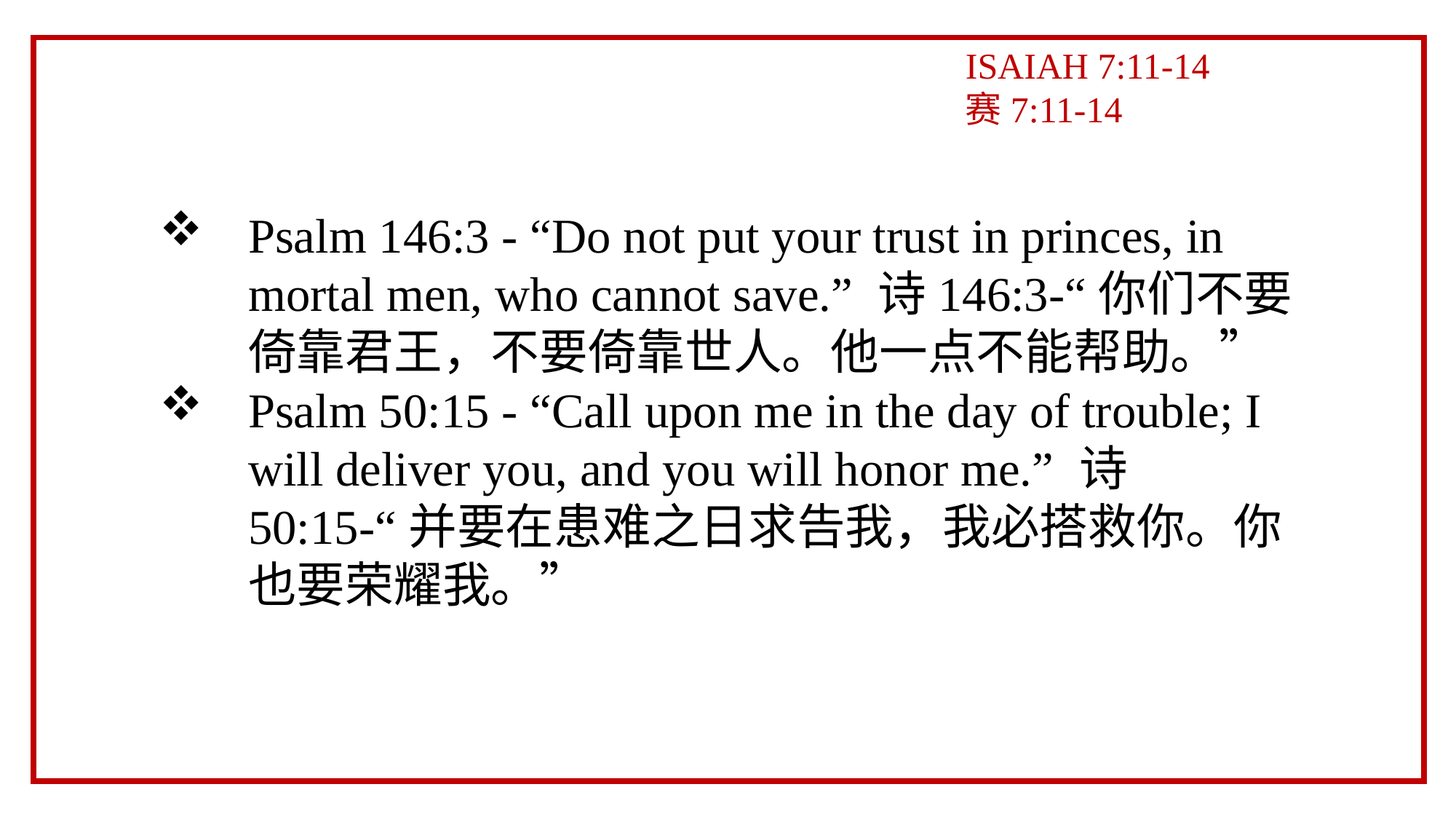

ISAIAH 7:11-14
赛7:11-14
Psalm 146:3 - “Do not put your trust in princes, in mortal men, who cannot save.” 诗146:3-“你们不要倚靠君王，不要倚靠世人。他一点不能帮助。”
Psalm 50:15 - “Call upon me in the day of trouble; I will deliver you, and you will honor me.” 诗50:15-“并要在患难之日求告我，我必搭救你。你也要荣耀我。”